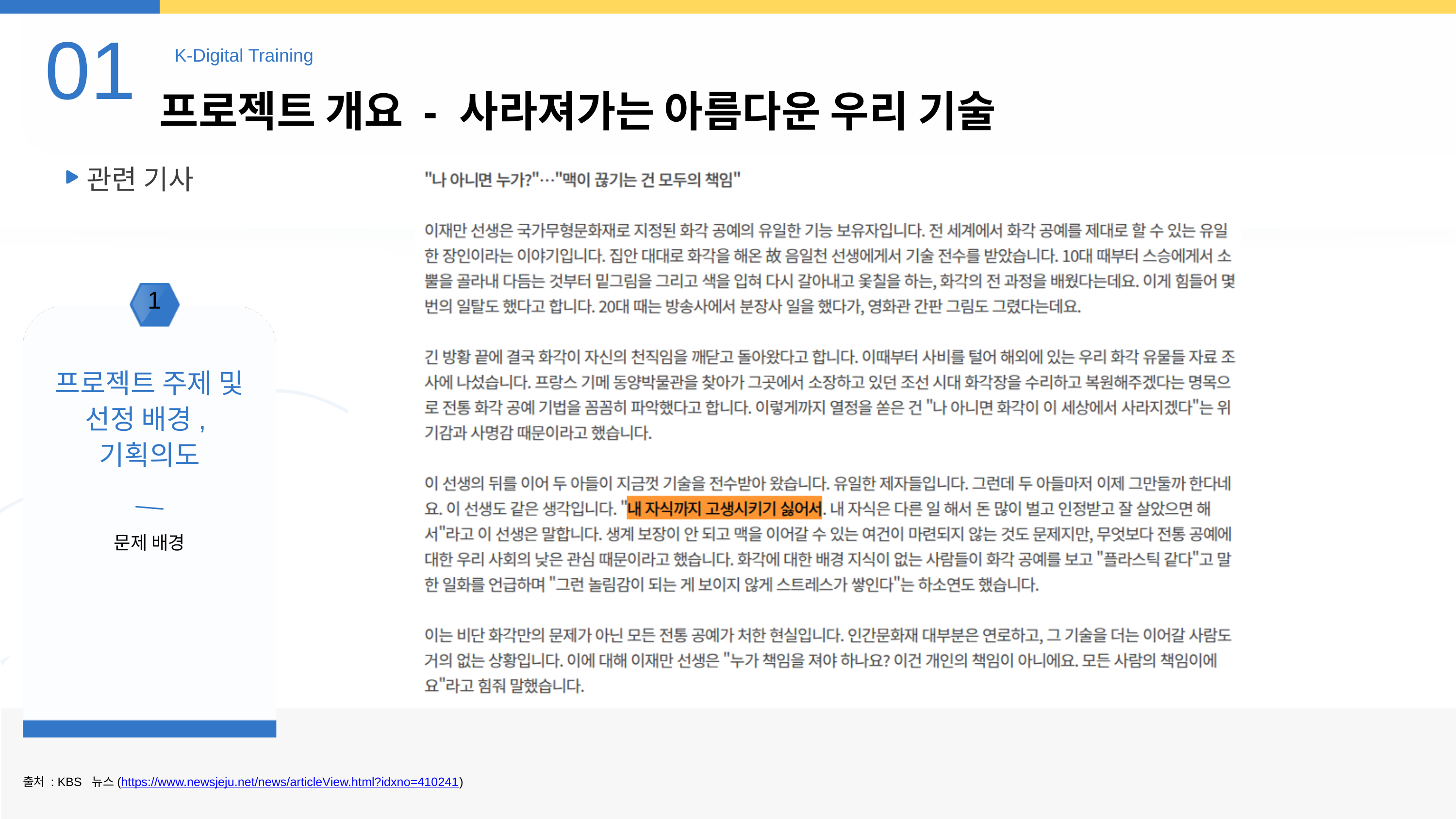

01
K-Digital Training
프로젝트 개요 - 사라져가는 아름다운 우리 기술

관련 기사

1

프로젝트 주제 및 선정 배경,
기획의도

문제 배경

출처 : KBS  뉴스(https://www.newsjeju.net/news/articleView.html?idxno=410241)